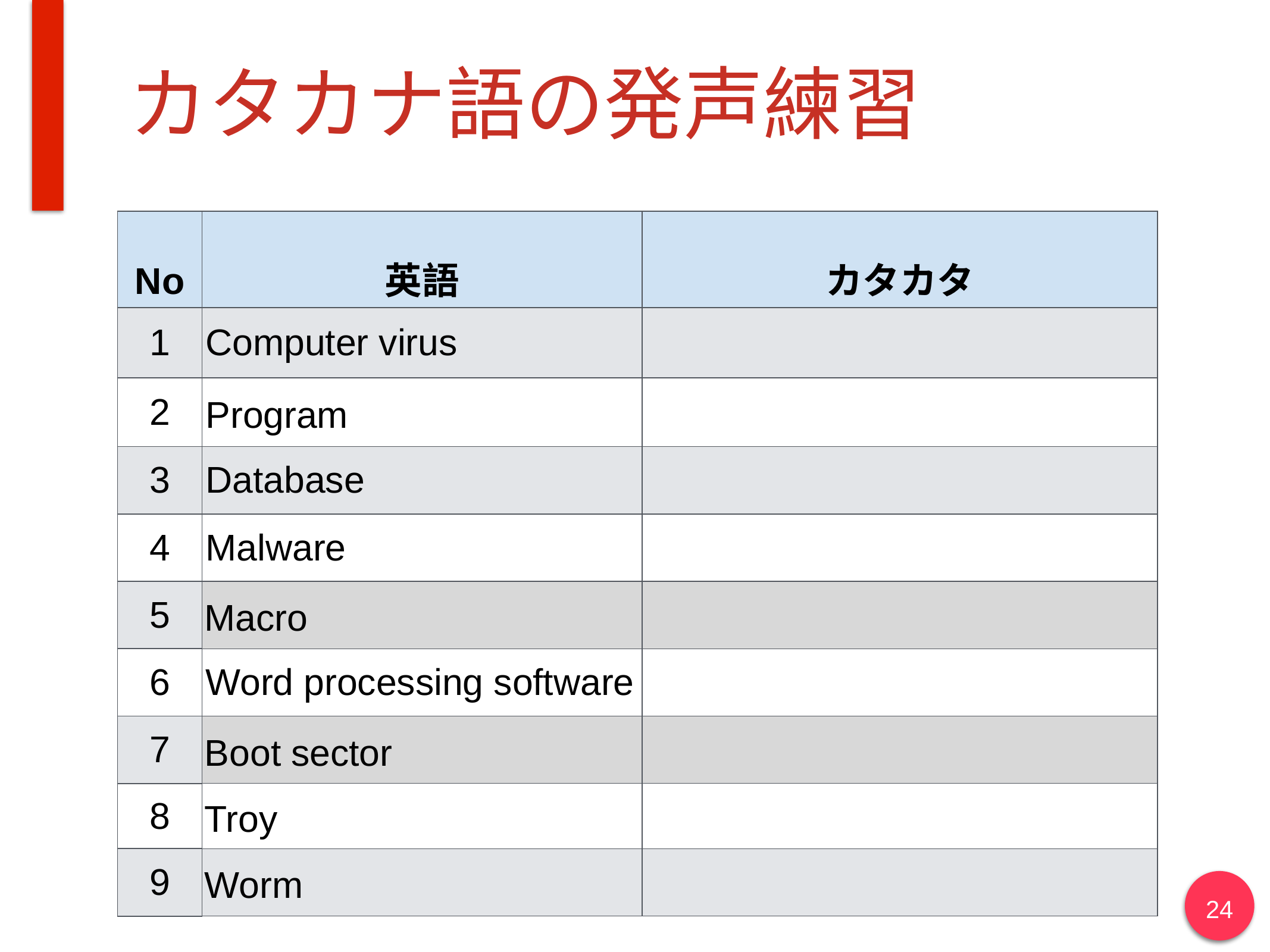

# カタカナ語の発声練習
| No | 英語 | カタカタ |
| --- | --- | --- |
| 1 | Computer virus |  |
| 2 | Program |  |
| 3 | Database |  |
| 4 | Malware |  |
| 5 | Macro |  |
| 6 | Word processing software |  |
| 7 | Boot sector |  |
| 8 | Troy |  |
| 9 | Worm |  |
24